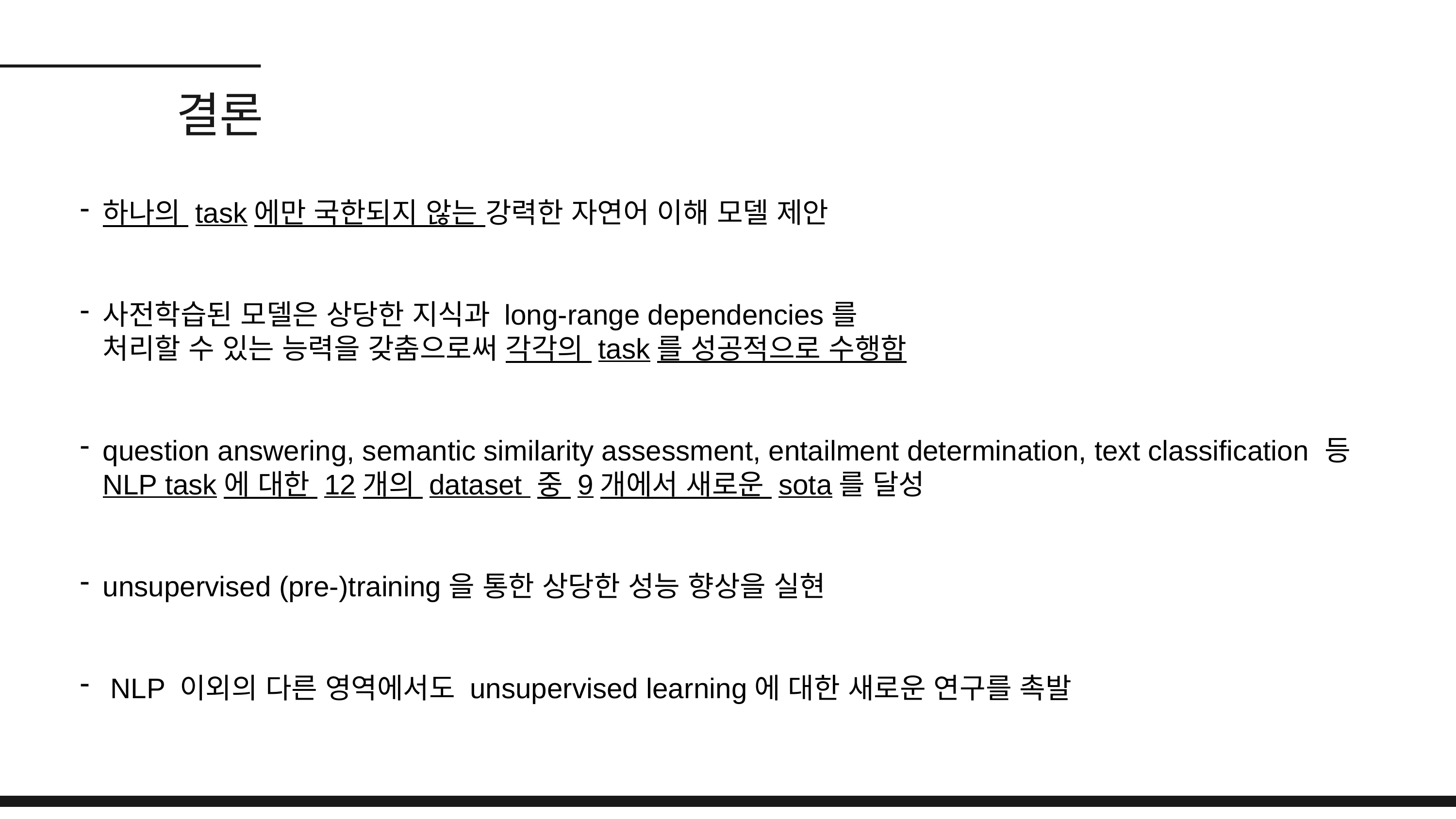

결론
하나의 task에만 국한되지 않는 강력한 자연어 이해 모델 제안

사전학습된 모델은 상당한 지식과 long-range dependencies를
처리할 수 있는 능력을 갖춤으로써 각각의 task를 성공적으로 수행함

question answering, semantic similarity assessment, entailment determination, text classification 등 NLP task에 대한 12개의 dataset 중 9개에서 새로운 sota를 달성

unsupervised (pre-)training을 통한 상당한 성능 향상을 실현

 NLP 이외의 다른 영역에서도 unsupervised learning에 대한 새로운 연구를 촉발